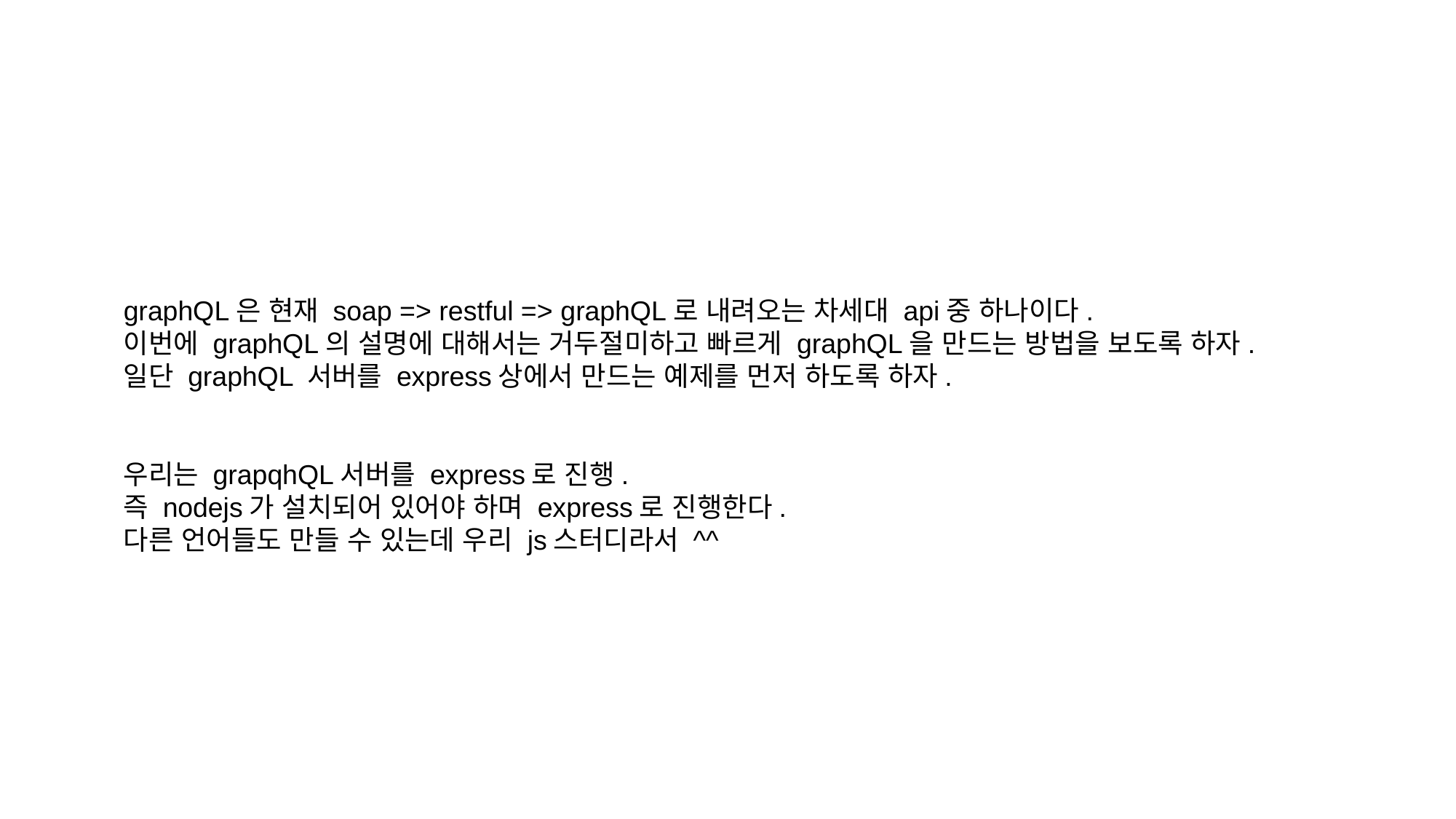

graphQL은 현재 soap => restful => graphQL로 내려오는 차세대 api중 하나이다.
이번에 graphQL의 설명에 대해서는 거두절미하고 빠르게 graphQL을 만드는 방법을 보도록 하자.
일단 graphQL 서버를 express상에서 만드는 예제를 먼저 하도록 하자.

우리는 grapqhQL서버를 express로 진행.
즉 nodejs가 설치되어 있어야 하며 express로 진행한다.
다른 언어들도 만들 수 있는데 우리 js스터디라서 ^^